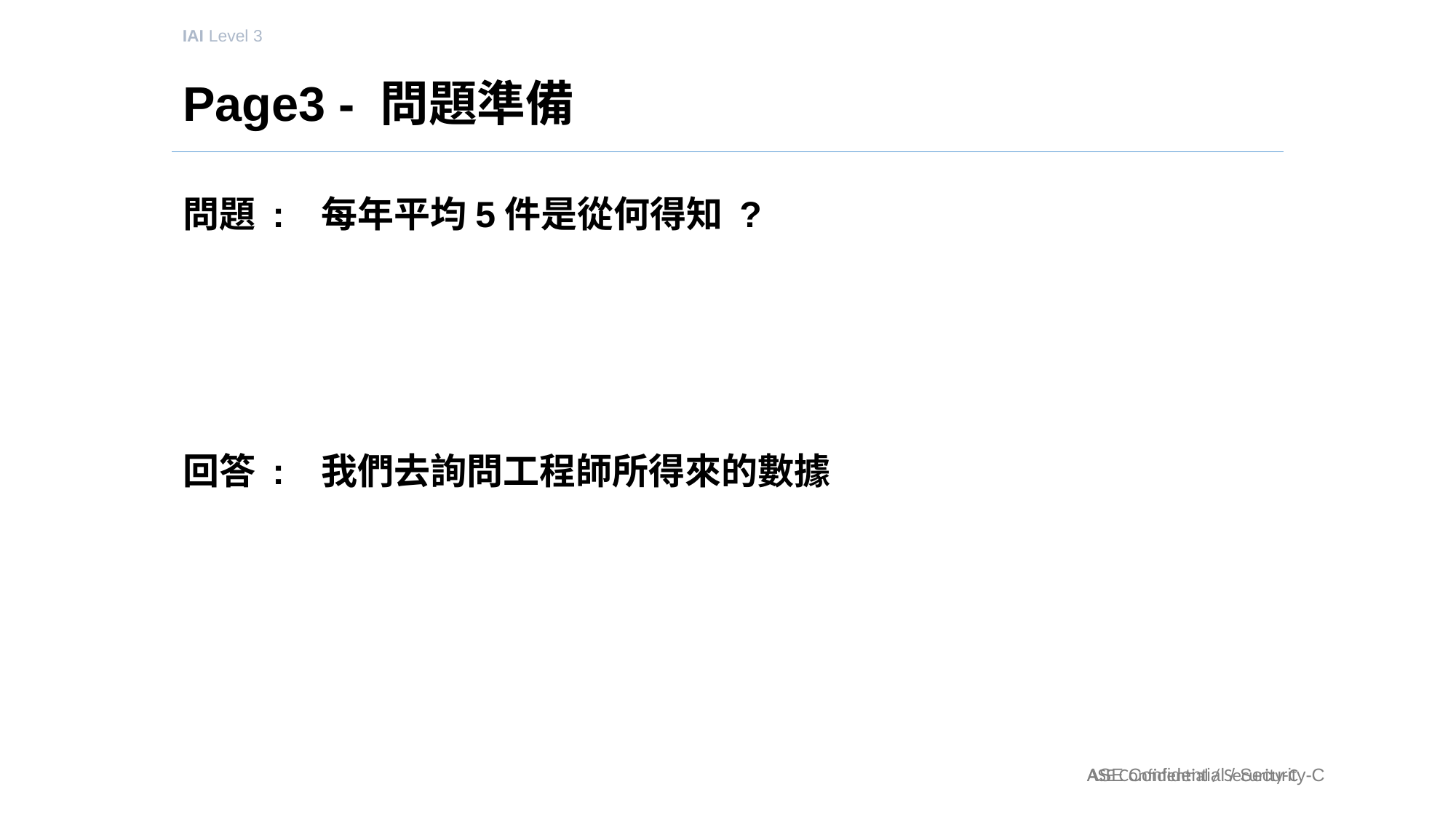

# Page3 - 問題準備
每年平均5件是從何得知 ?

我們去詢問工程師所得來的數據